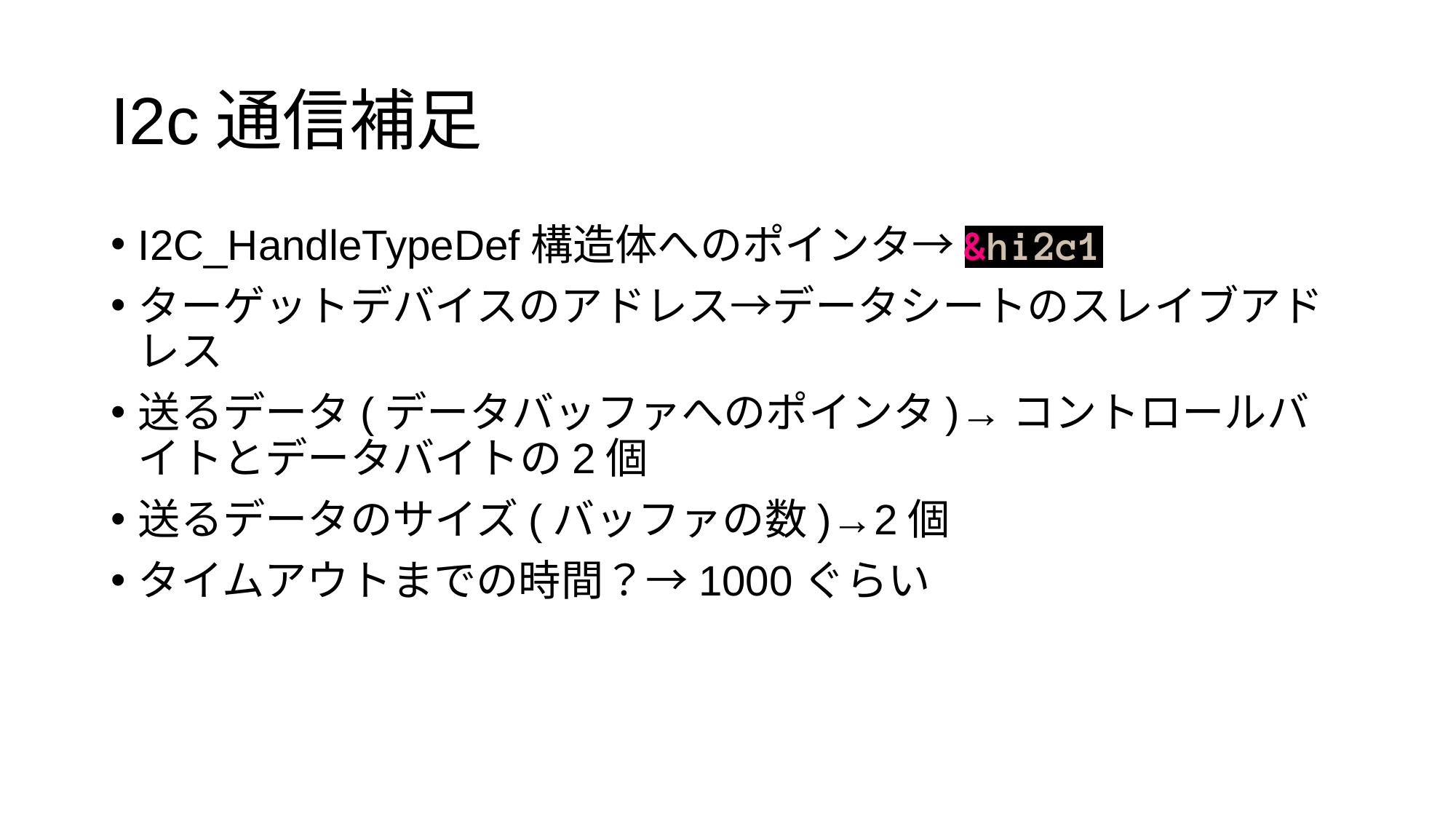

# I2c通信補足
I2C_HandleTypeDef構造体へのポインタ→&hi2c1
ターゲットデバイスのアドレス→データシートのスレイブアドレス
送るデータ(データバッファへのポインタ)→コントロールバイトとデータバイトの2個
送るデータのサイズ(バッファの数)→2個
タイムアウトまでの時間？→1000ぐらい